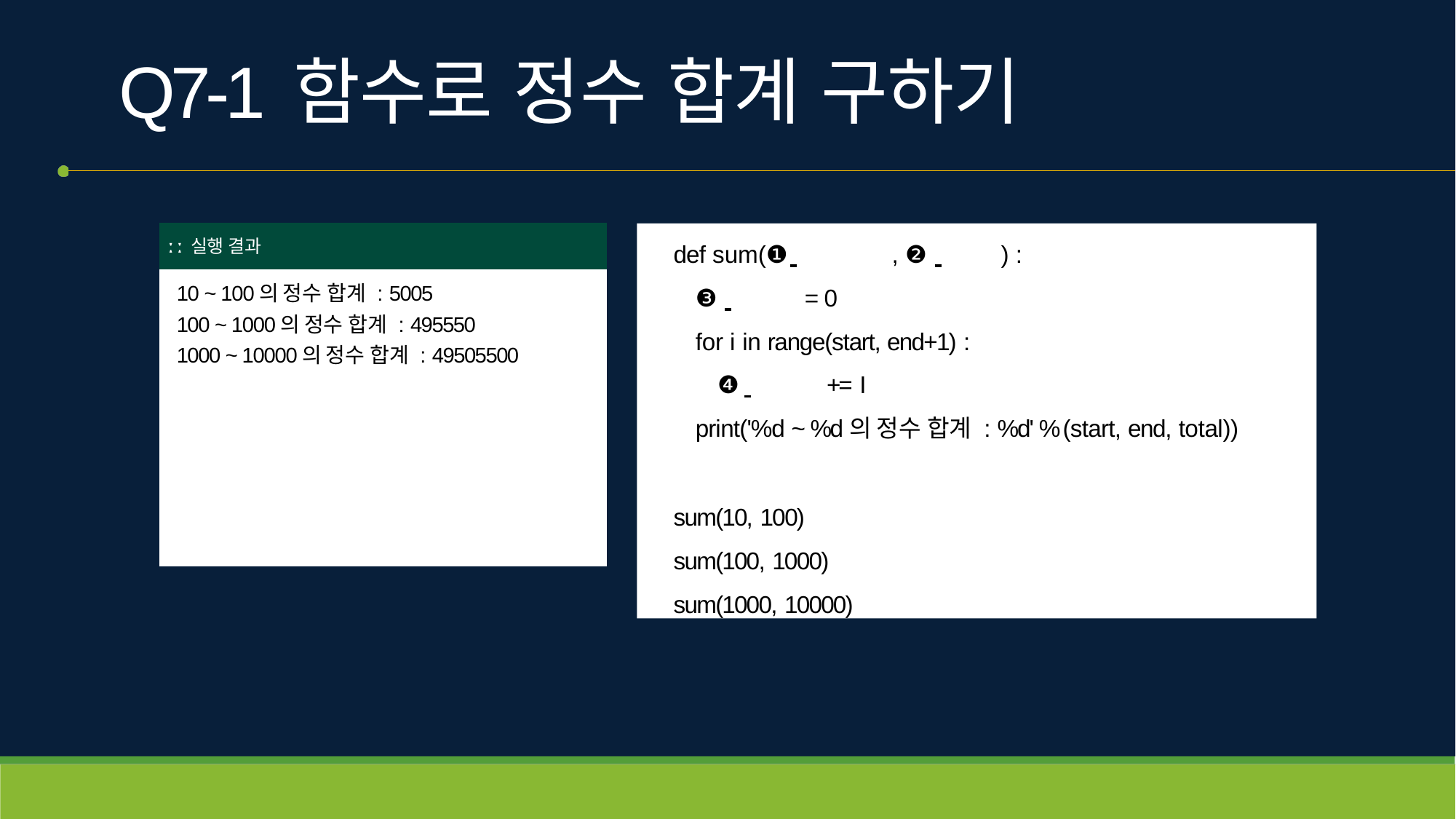

# Q7-1	함수로 정수 합계 구하기

| ː ː 실행 결과 |
| --- |
| 10 ~ 100의 정수 합계 : 5005 100 ~ 1000의 정수 합계 : 495550 1000 ~ 10000의 정수 합계 : 49505500 |
def sum(❶ 	, ❷ 	) :
❸ 	= 0
for i in range(start, end+1) :
❹ 	+= I
print('%d ~ %d의 정수 합계 : %d' % (start, end, total))

sum(10, 100)
sum(100, 1000)
sum(1000, 10000)